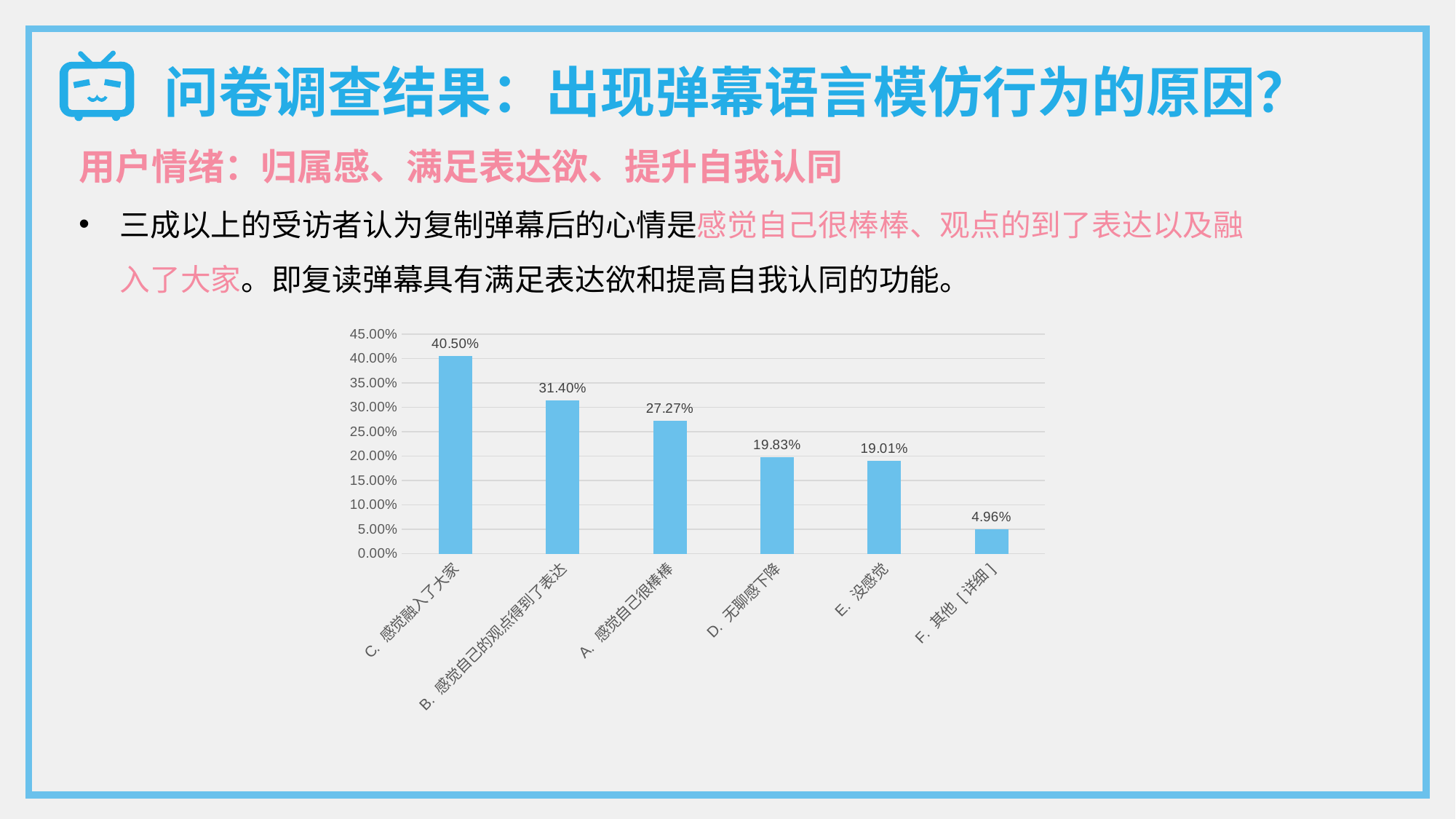

问卷调查结果：出现弹幕语言模仿行为的原因？
用户情绪：归属感、满足表达欲、提升自我认同
三成以上的受访者认为复制弹幕后的心情是感觉自己很棒棒、观点的到了表达以及融入了大家。即复读弹幕具有满足表达欲和提高自我认同的功能。

### Chart

| Category | 满足表达欲 |
|---|---|
| C. 感觉融入了大家 | 0.405 |
| B. 感觉自己的观点得到了表达 | 0.314 |
| A. 感觉自己很棒棒 | 0.2727 |
| D. 无聊感下降 | 0.1983 |
| E. 没感觉 | 0.1901 |
| F. 其他 [详细] | 0.0496 |